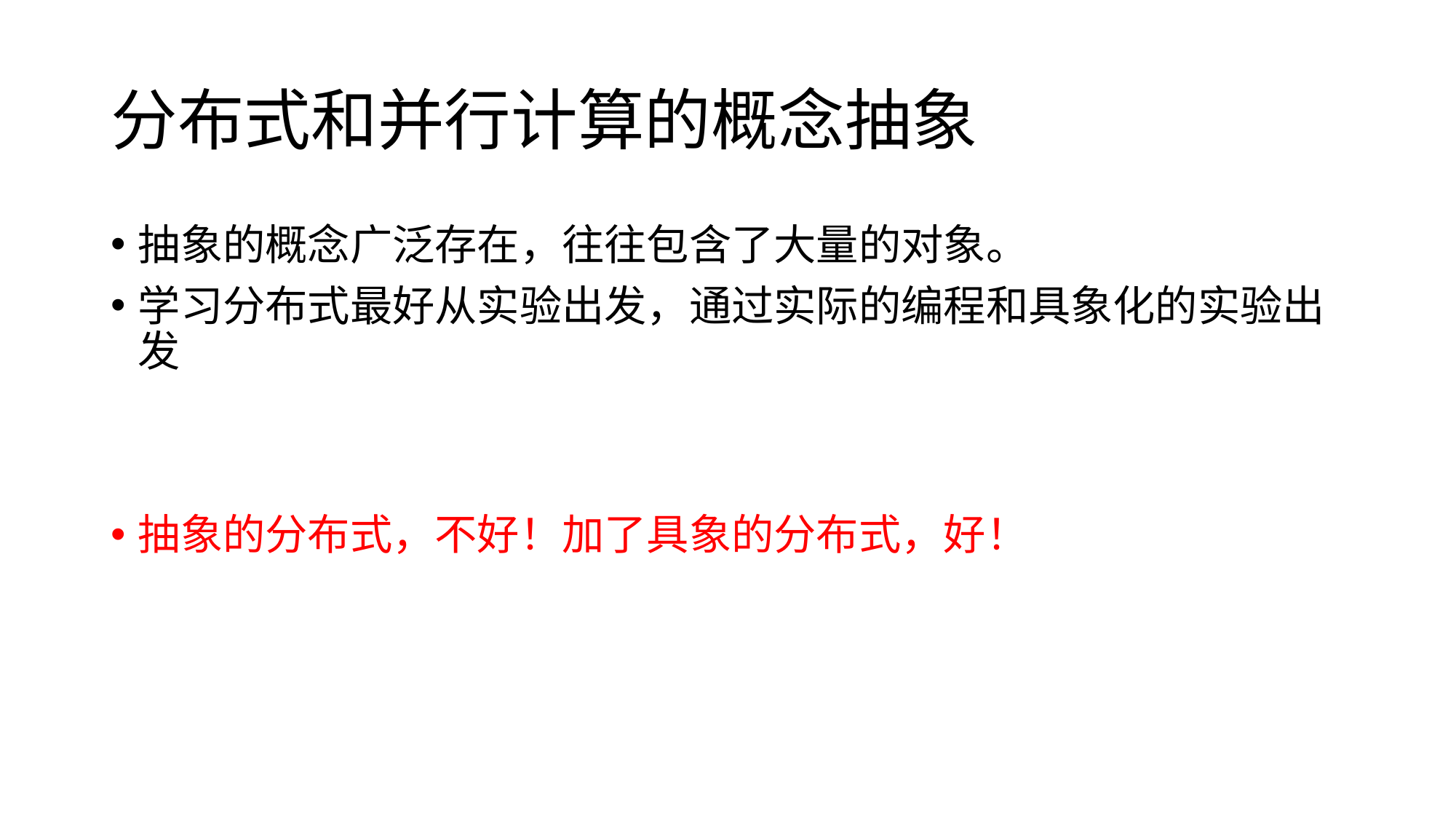

# 分布式和并行计算的概念抽象
抽象的概念广泛存在，往往包含了大量的对象。
学习分布式最好从实验出发，通过实际的编程和具象化的实验出发

抽象的分布式，不好！加了具象的分布式，好！